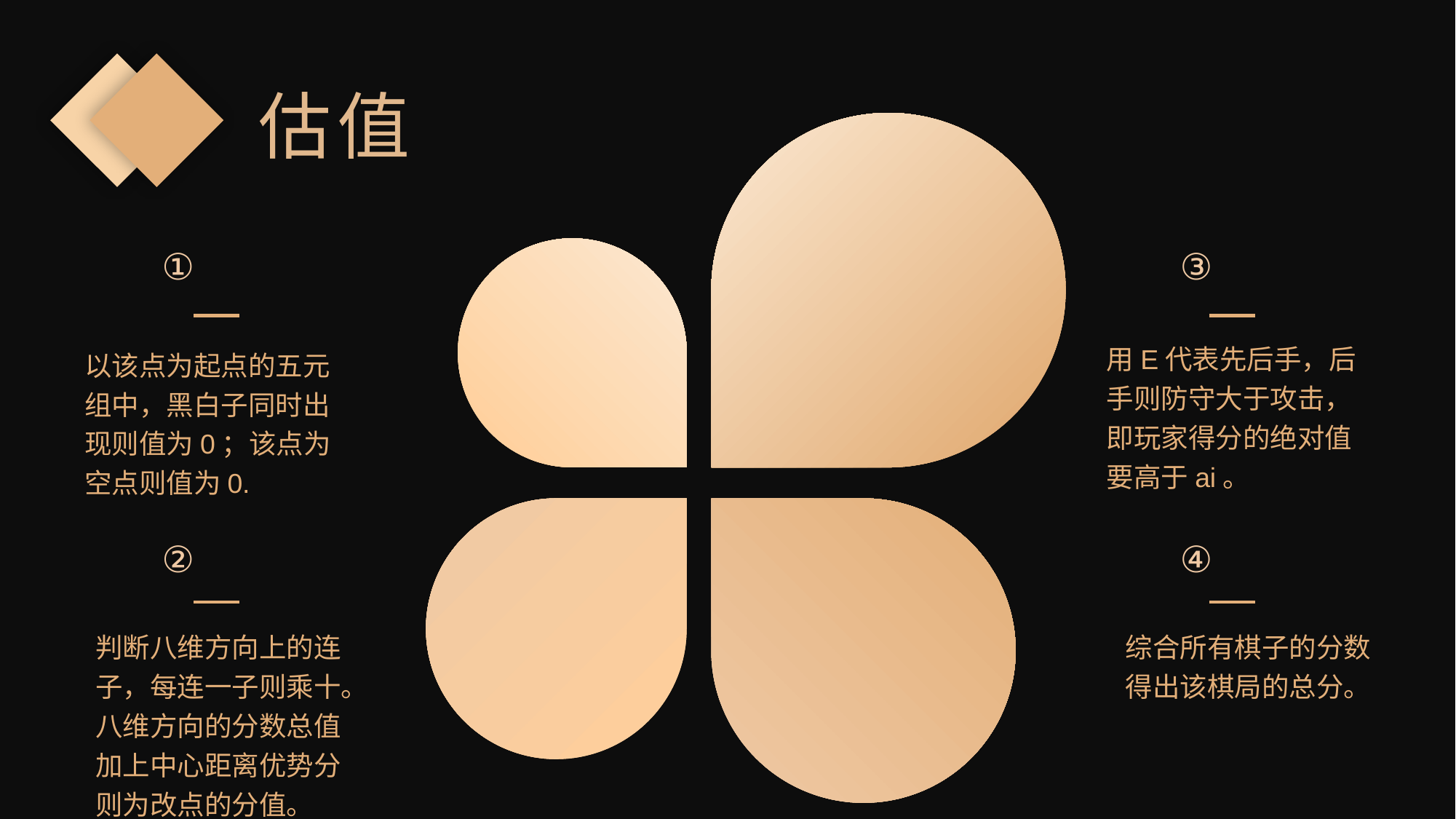

估值

①

③
用E代表先后手，后手则防守大于攻击，即玩家得分的绝对值要高于ai。
以该点为起点的五元组中，黑白子同时出现则值为0；该点为空点则值为0.

②
④
综合所有棋子的分数得出该棋局的总分。
判断八维方向上的连子，每连一子则乘十。八维方向的分数总值加上中心距离优势分则为改点的分值。